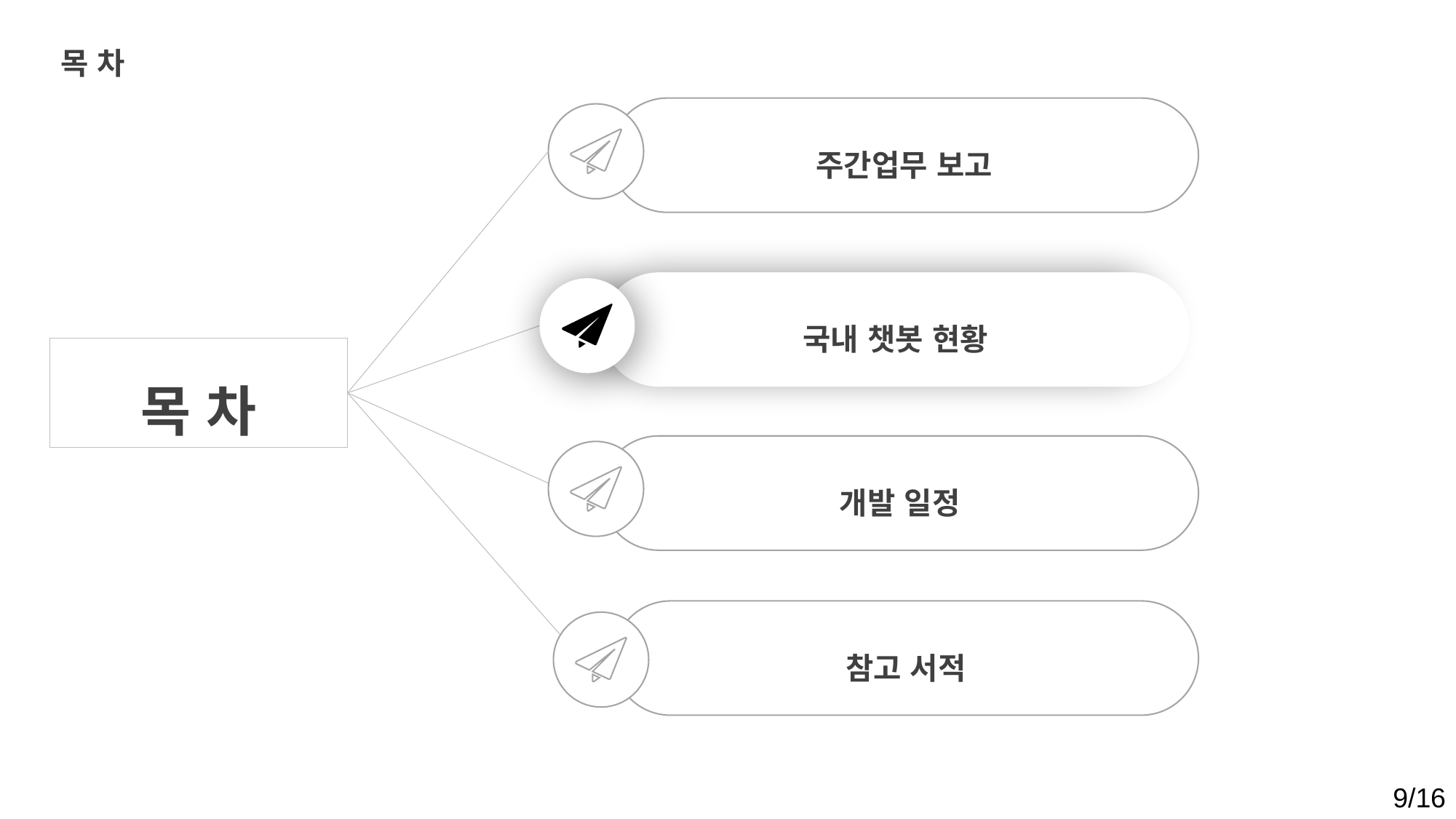

목 차
주간업무 보고

국내 챗봇 현황

목 차
개발 일정

참고 서적

9/16